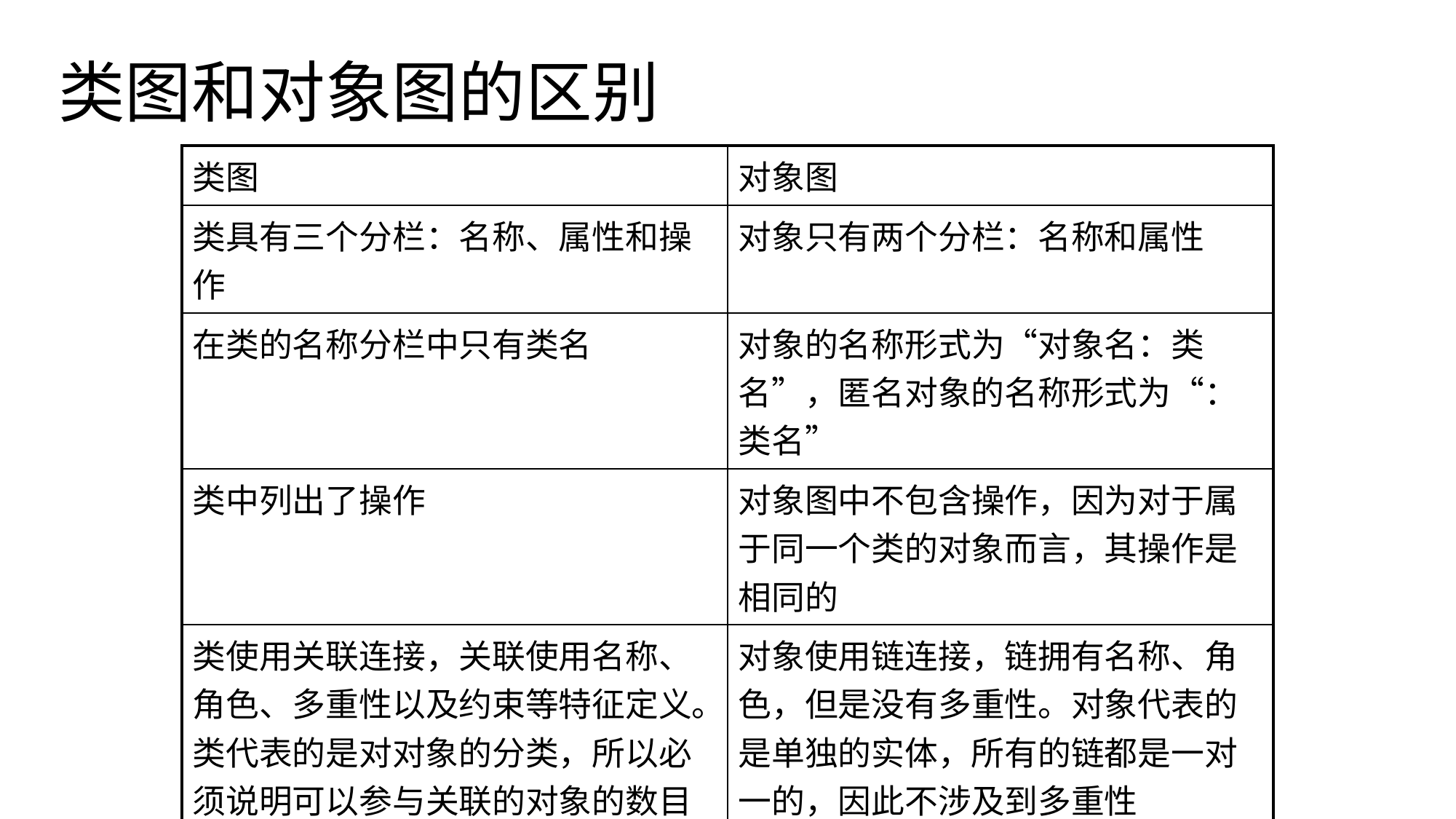

# 类图和对象图的区别
| 类图 | 对象图 |
| --- | --- |
| 类具有三个分栏：名称、属性和操作 | 对象只有两个分栏：名称和属性 |
| 在类的名称分栏中只有类名 | 对象的名称形式为“对象名：类名”，匿名对象的名称形式为“：类名” |
| 类中列出了操作 | 对象图中不包含操作，因为对于属于同一个类的对象而言，其操作是相同的 |
| 类使用关联连接，关联使用名称、角色、多重性以及约束等特征定义。类代表的是对对象的分类，所以必须说明可以参与关联的对象的数目 | 对象使用链连接，链拥有名称、角色，但是没有多重性。对象代表的是单独的实体，所有的链都是一对一的，因此不涉及到多重性 |
| 类的属性分栏定义了所有属性的特征 | 对象则只定义了属性的当前值，以用于测试用例或例子中 |